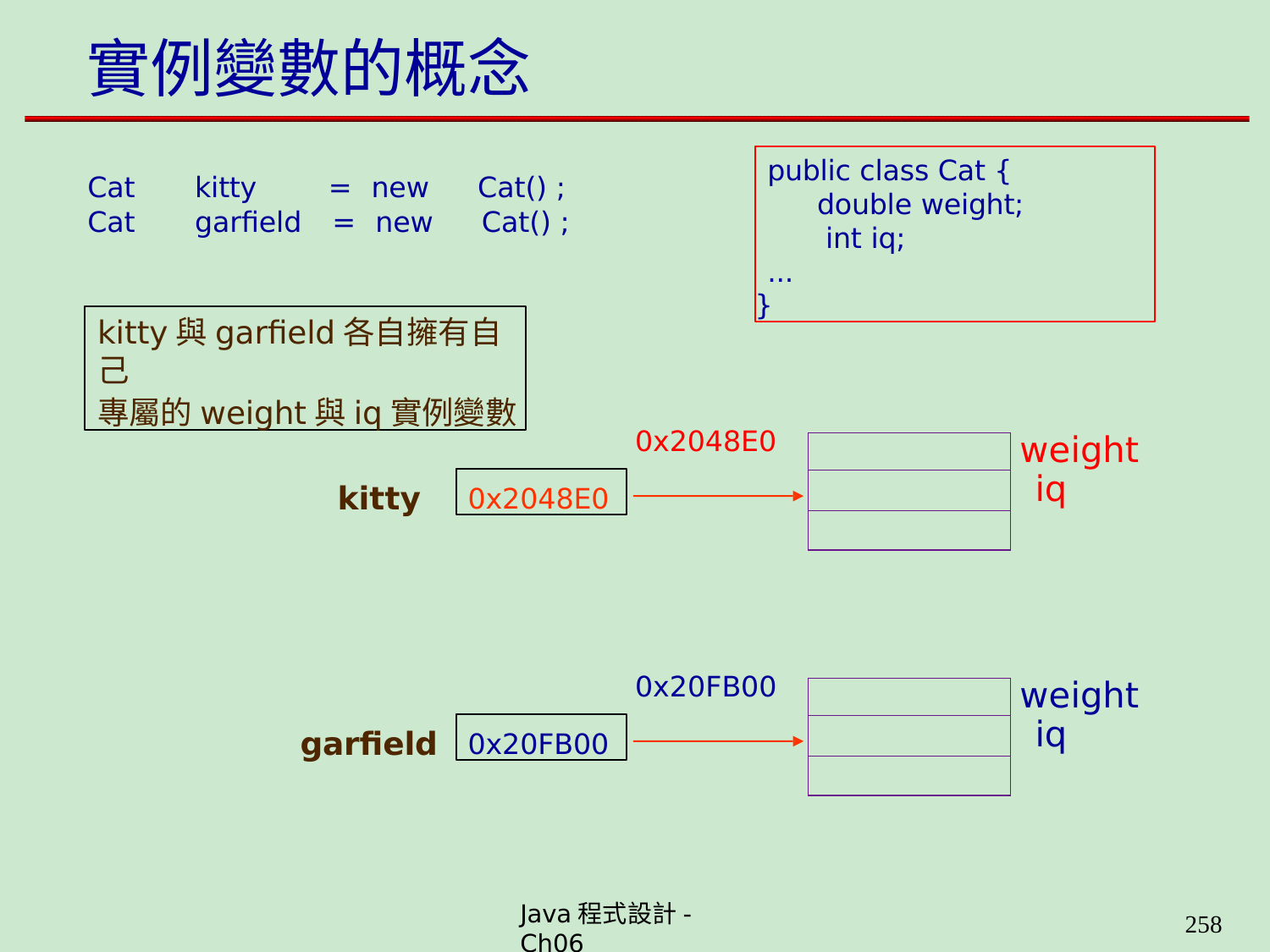

# 實例變數的概念
public class Cat {  double weight;  int iq;
...
}
| Cat | kitty | = new | Cat() ; |
| --- | --- | --- | --- |
| Cat | garfield | = new | Cat() ; |
kitty與garfield各自擁有自己
專屬的weight與iq實例變數
0x2048E0
weight  iq
|  |
| --- |
|  |
|  |
0x2048E0
kitty

0x20FB00
weight  iq
|  |
| --- |
|  |
|  |
0x20FB00
garfield

Java程式設計-Ch06
258